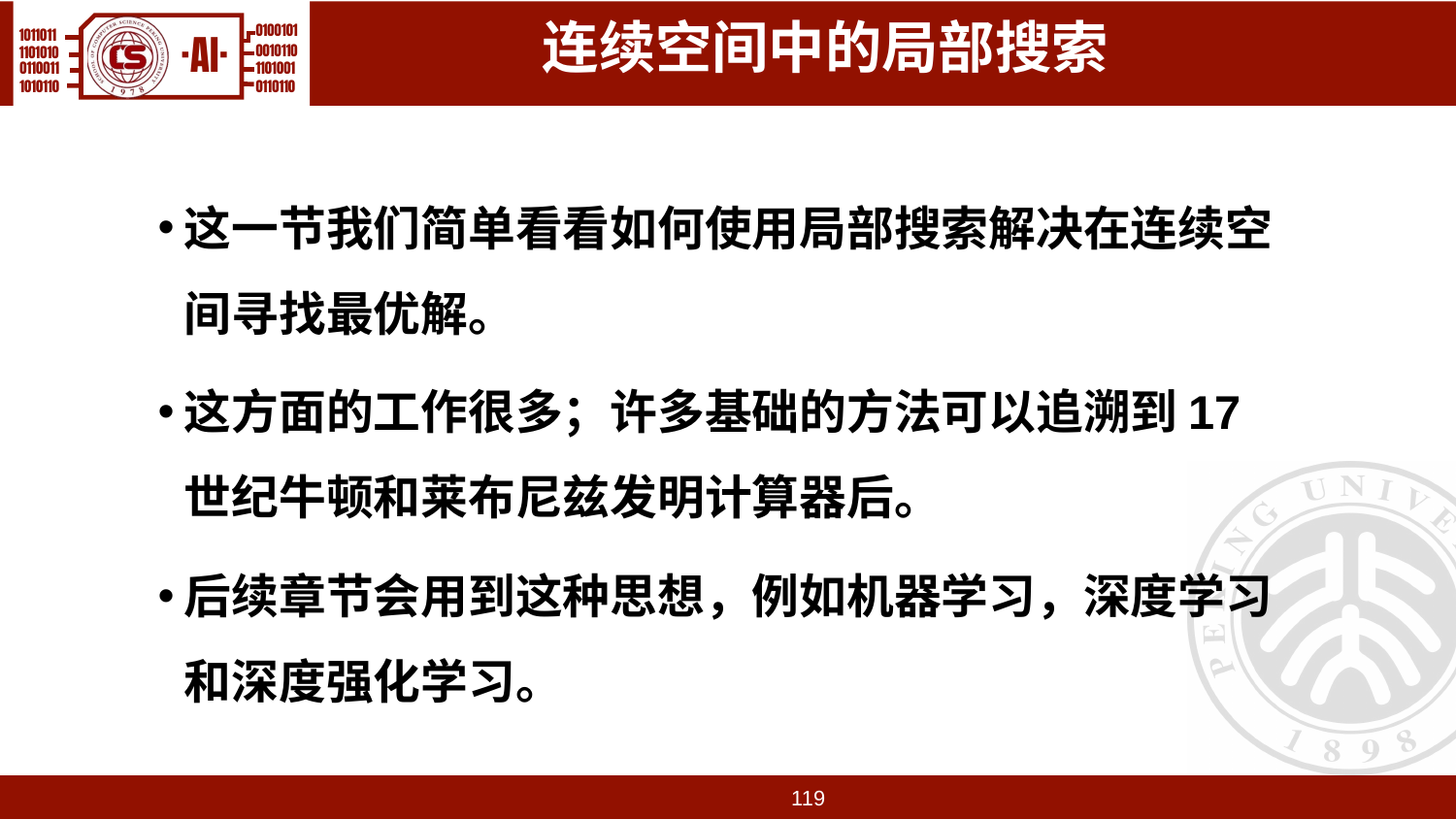

# 连续空间中的局部搜索
这一节我们简单看看如何使用局部搜索解决在连续空间寻找最优解。
这方面的工作很多；许多基础的方法可以追溯到17世纪牛顿和莱布尼兹发明计算器后。
后续章节会用到这种思想，例如机器学习，深度学习和深度强化学习。

119